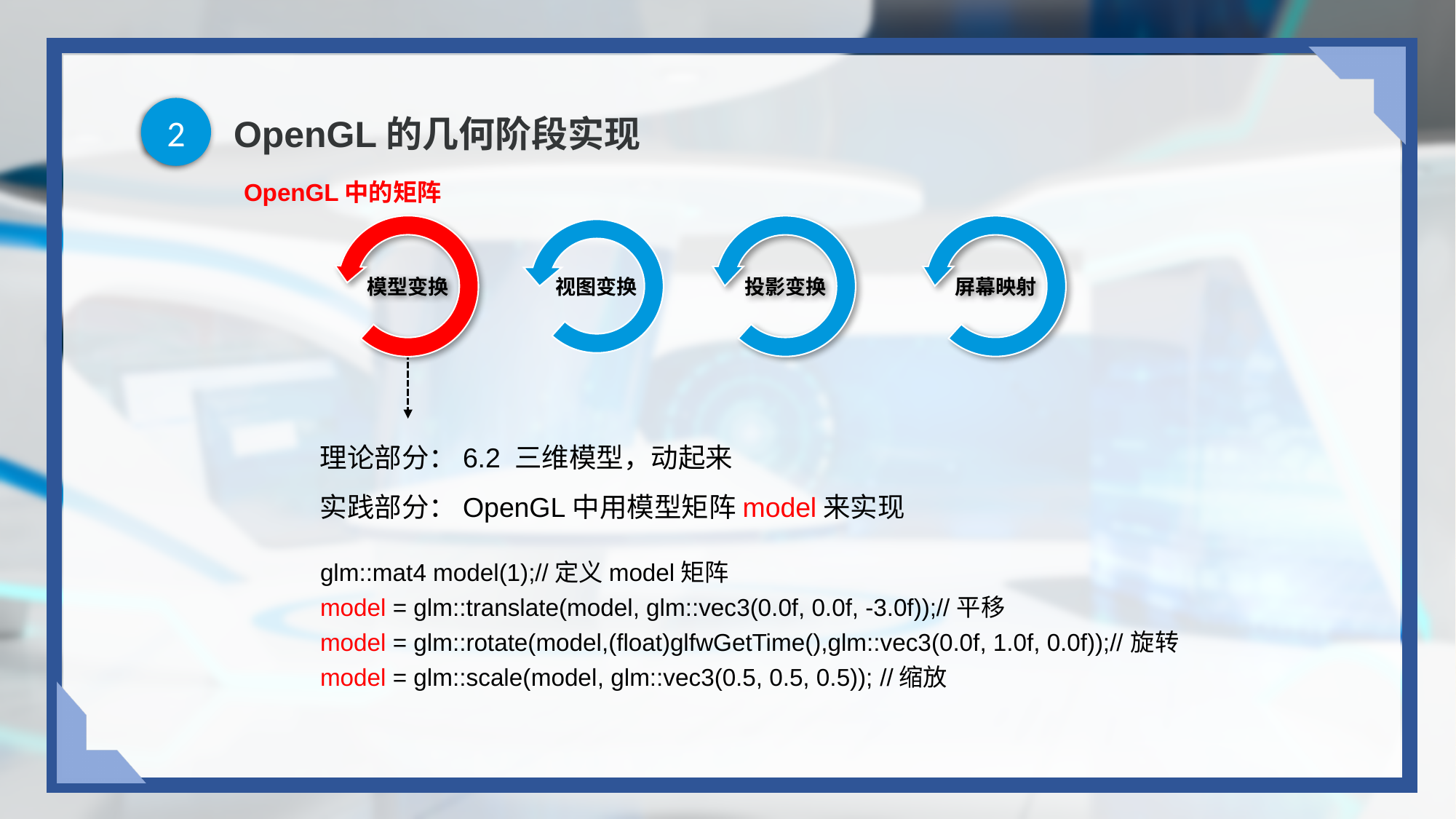

2
# OpenGL的几何阶段实现
OpenGL中的矩阵

模型变换
视图变换
投影变换
屏幕映射
理论部分：6.2 三维模型，动起来
实践部分：OpenGL中用模型矩阵model来实现
glm::mat4 model(1);//定义model矩阵
model = glm::translate(model, glm::vec3(0.0f, 0.0f, -3.0f));//平移
model = glm::rotate(model,(float)glfwGetTime(),glm::vec3(0.0f, 1.0f, 0.0f));//旋转
model = glm::scale(model, glm::vec3(0.5, 0.5, 0.5)); //缩放